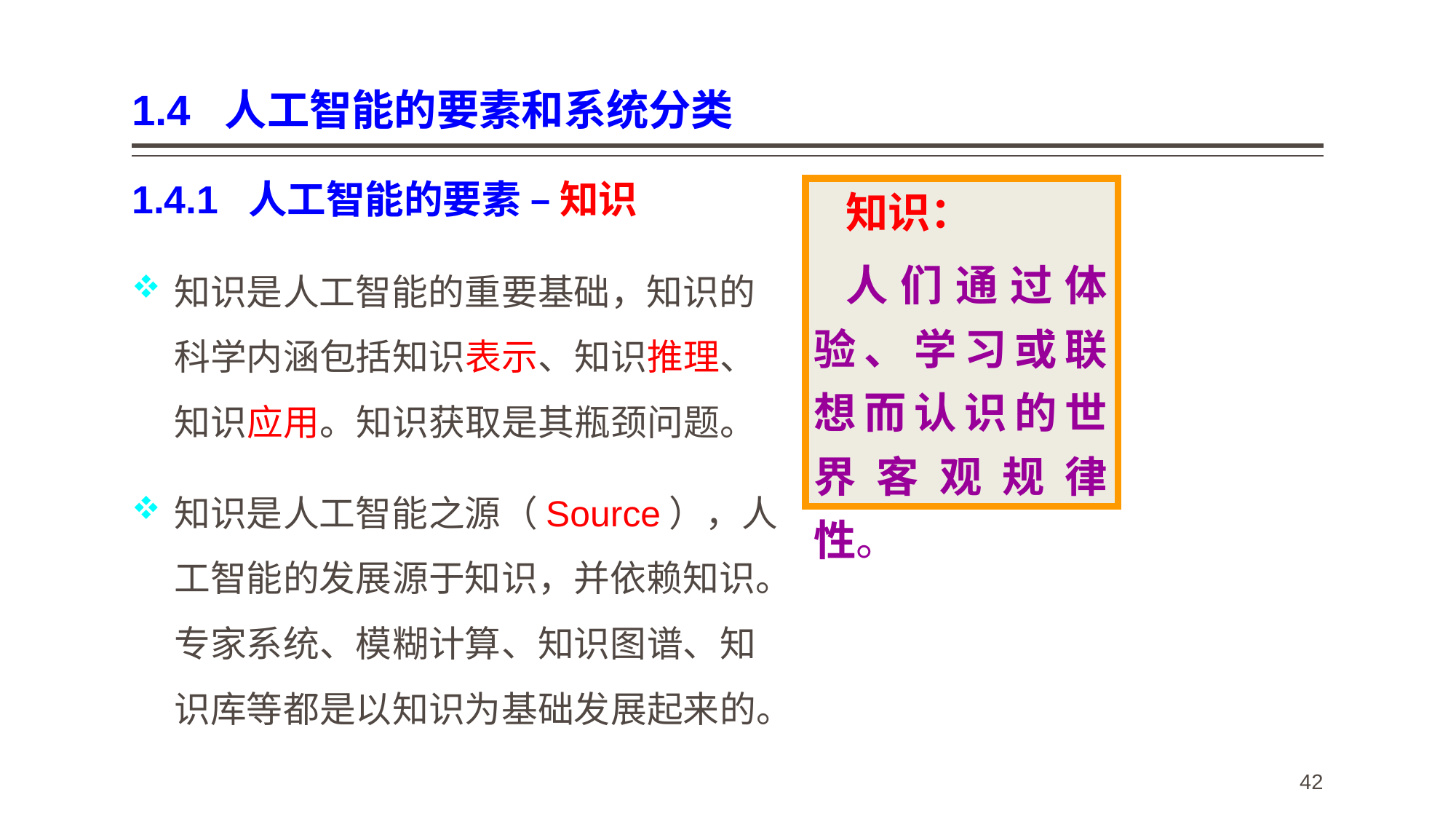

# 1.4  人工智能的要素和系统分类
1.4.1  人工智能的要素 – 知识
知识是人工智能的重要基础，知识的科学内涵包括知识表示、知识推理、知识应用。知识获取是其瓶颈问题。
知识是人工智能之源（Source），人工智能的发展源于知识，并依赖知识。专家系统、模糊计算、知识图谱、知识库等都是以知识为基础发展起来的。

知识：
人们通过体验、学习或联想而认识的世界客观规律性。
42